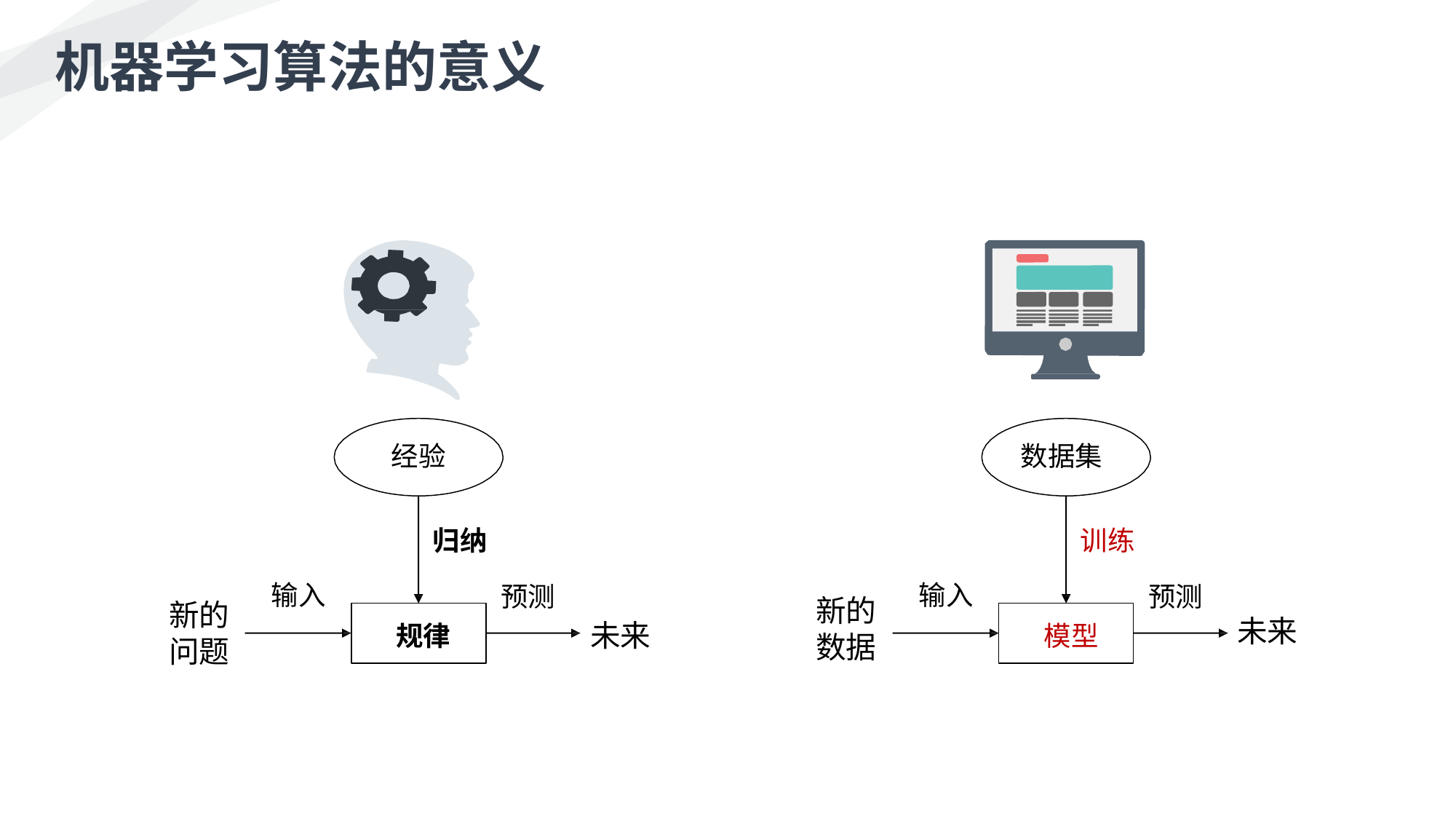

机器学习算法的意义

数据集
经验

归纳
训练
输入
输入
预测
预测
新的
数据
新的
问题

未来
未来
规律
模型